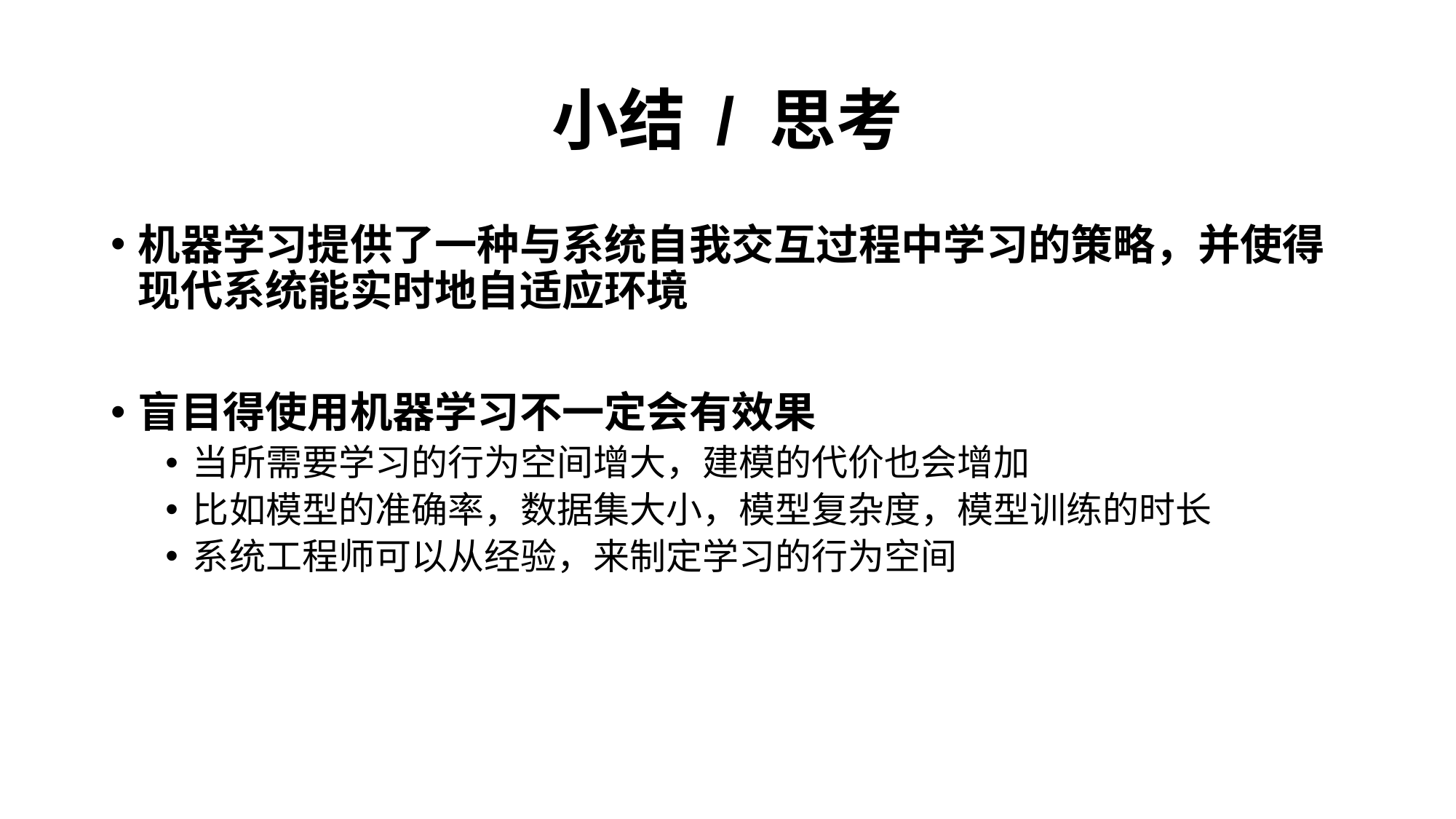

# 小结 / 思考
机器学习提供了一种与系统自我交互过程中学习的策略，并使得现代系统能实时地自适应环境

盲目得使用机器学习不一定会有效果
当所需要学习的行为空间增大，建模的代价也会增加
比如模型的准确率，数据集大小，模型复杂度，模型训练的时长
系统工程师可以从经验，来制定学习的行为空间